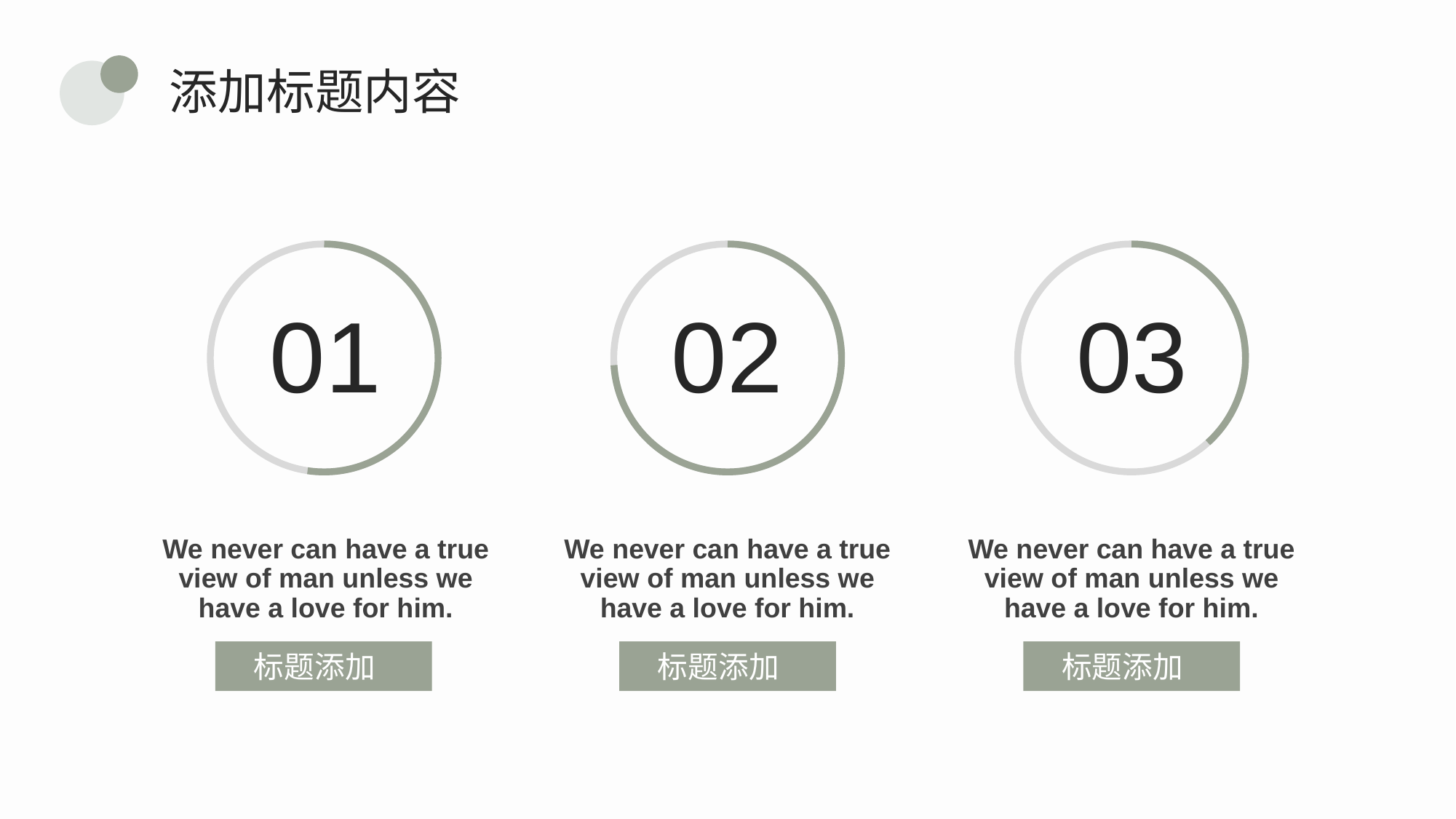

添加标题内容

01
02
03
We never can have a true view of man unless we have a love for him.
We never can have a true view of man unless we have a love for him.
We never can have a true view of man unless we have a love for him.

标题添加
标题添加
标题添加